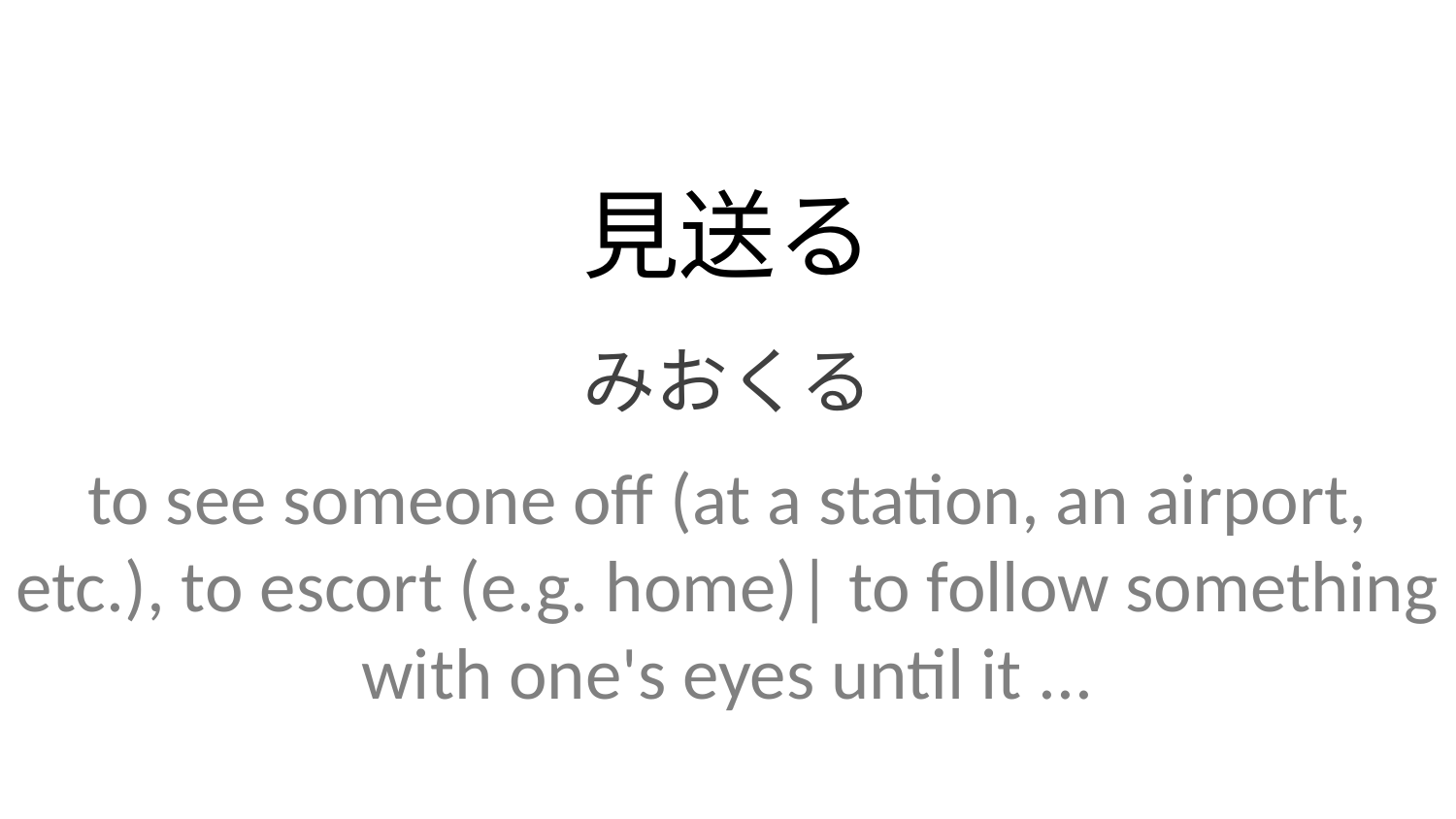

見送る

みおくる
to see someone off (at a station, an airport, etc.), to escort (e.g. home)| to follow something with one's eyes until it ...